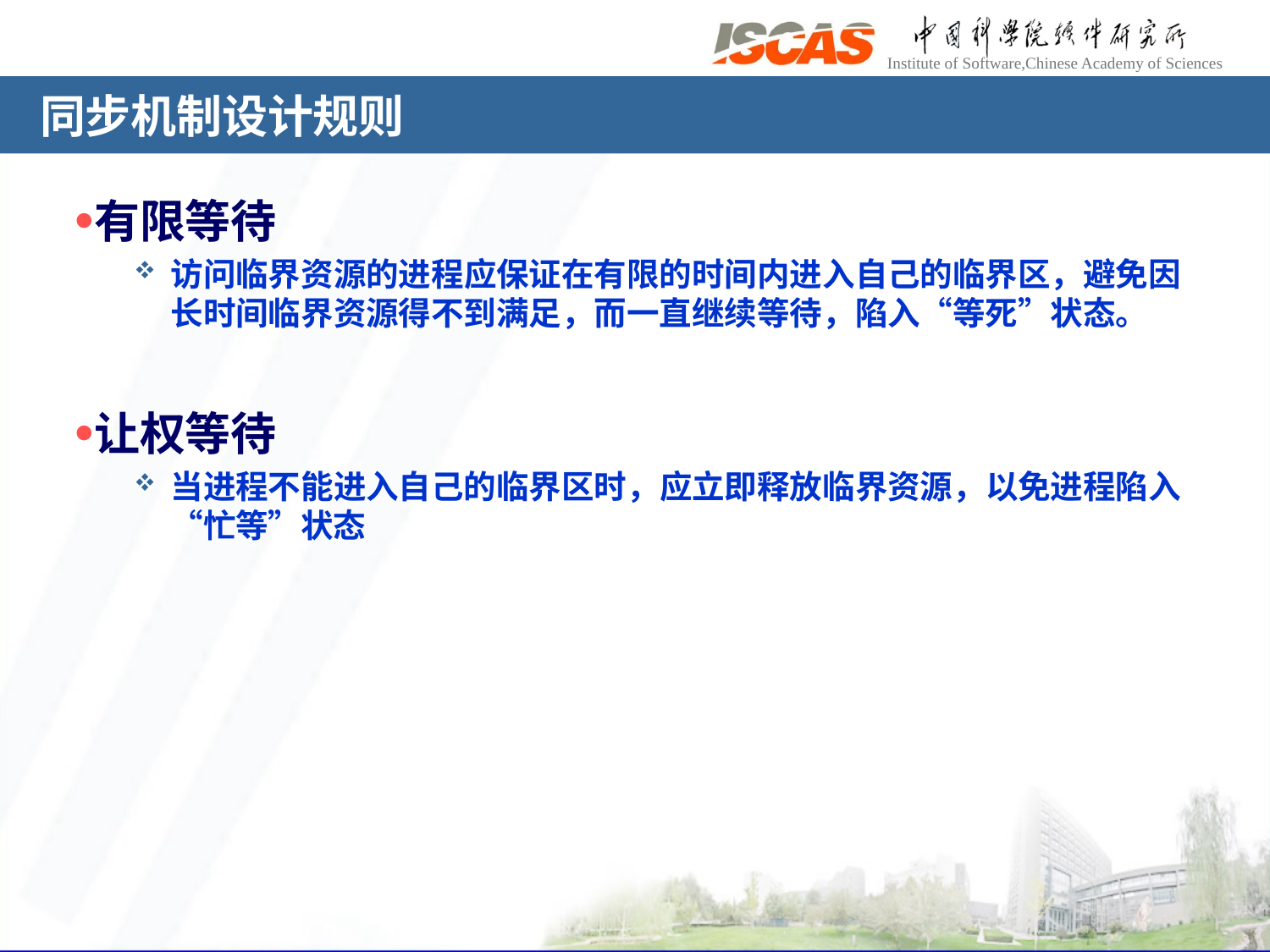

# 同步机制设计规则
有限等待
访问临界资源的进程应保证在有限的时间内进入自己的临界区，避免因长时间临界资源得不到满足，而一直继续等待，陷入“等死”状态。

让权等待
当进程不能进入自己的临界区时，应立即释放临界资源，以免进程陷入“忙等”状态